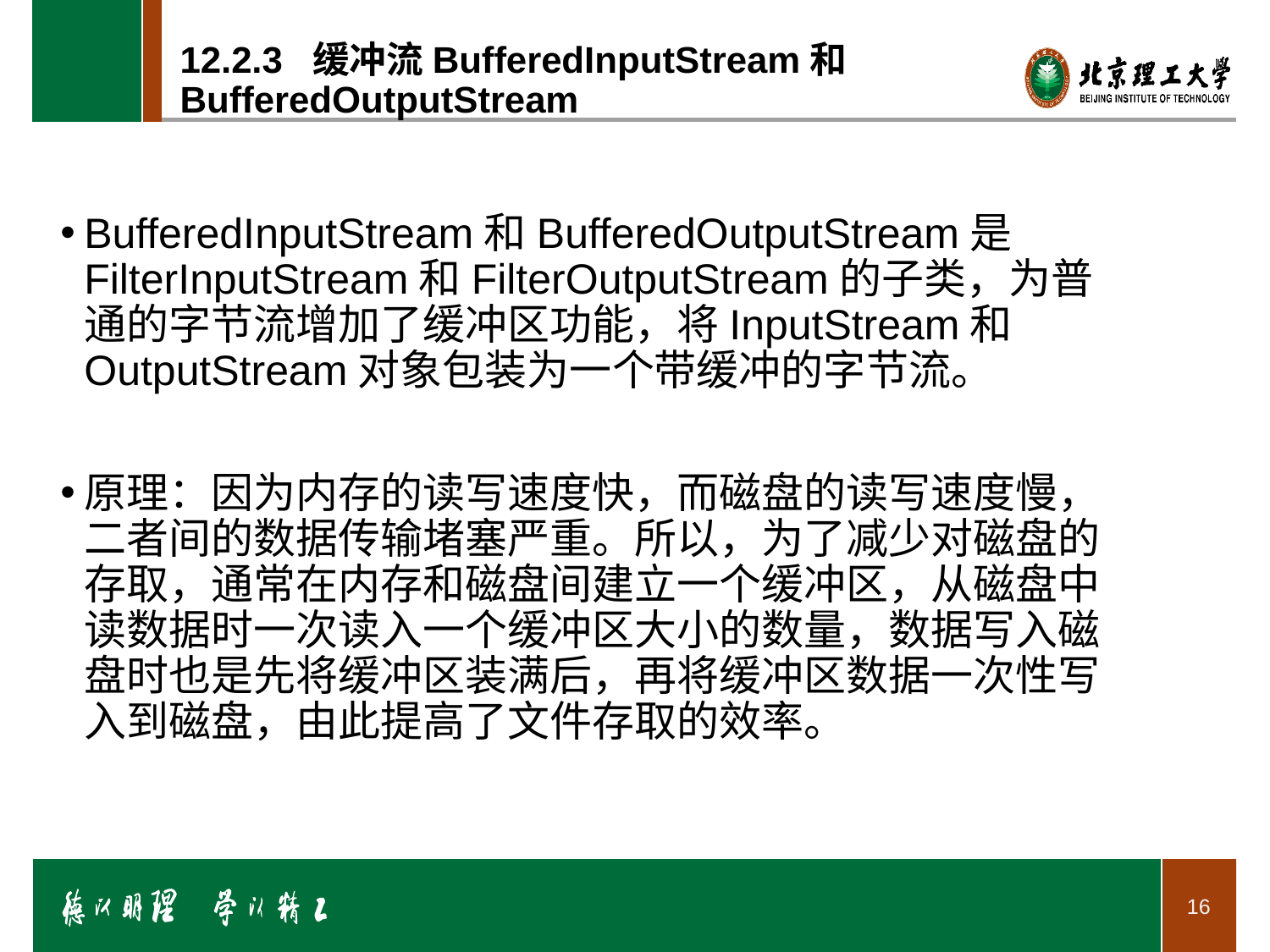

# 12.2.3  缓冲流BufferedInputStream和BufferedOutputStream
BufferedInputStream和BufferedOutputStream是FilterInputStream和FilterOutputStream的子类，为普通的字节流增加了缓冲区功能，将InputStream和OutputStream对象包装为一个带缓冲的字节流。

原理：因为内存的读写速度快，而磁盘的读写速度慢，二者间的数据传输堵塞严重。所以，为了减少对磁盘的存取，通常在内存和磁盘间建立一个缓冲区，从磁盘中读数据时一次读入一个缓冲区大小的数量，数据写入磁盘时也是先将缓冲区装满后，再将缓冲区数据一次性写入到磁盘，由此提高了文件存取的效率。